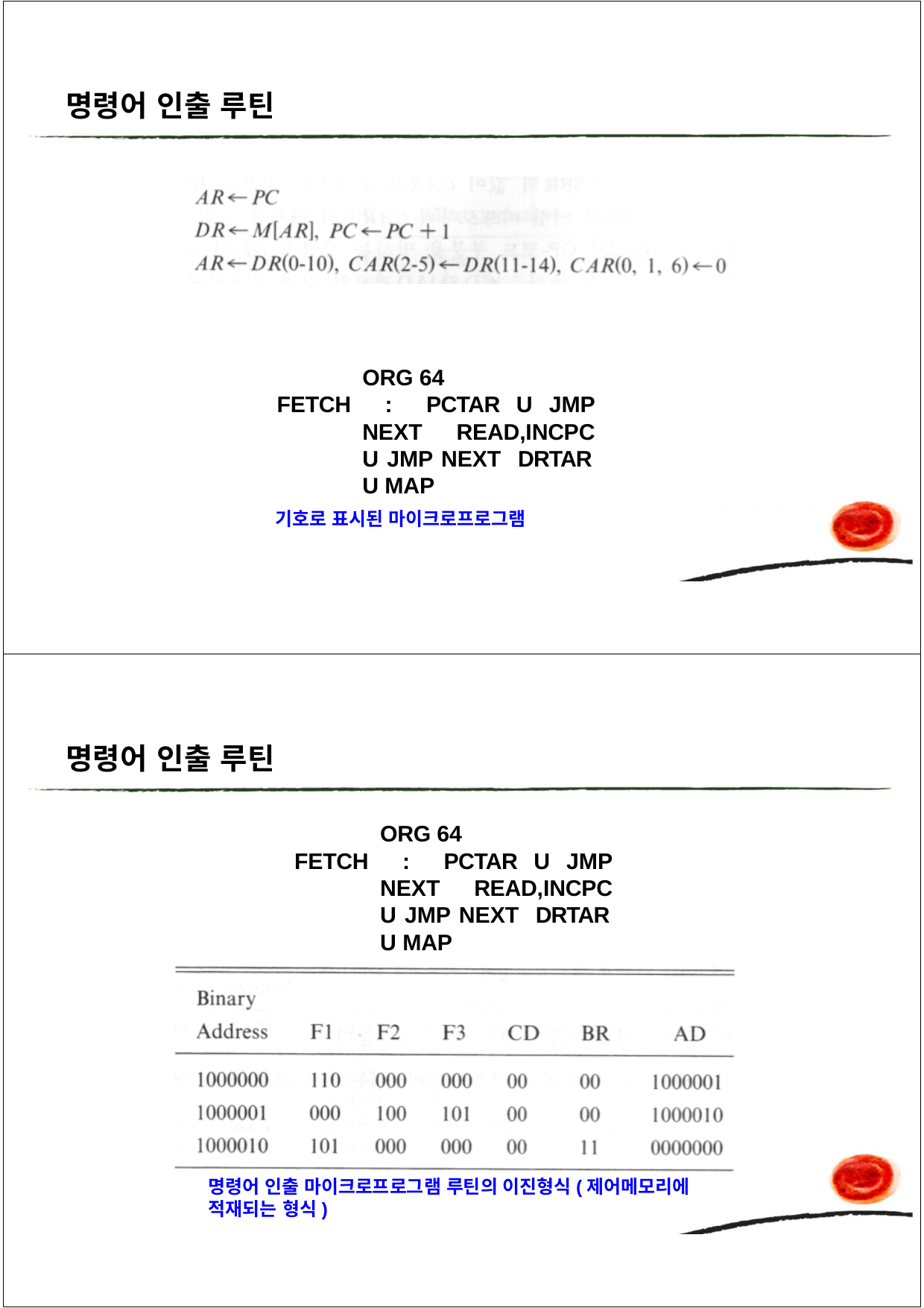

명령어 인출 루틴

ORG 64
FETCH  :  PCTAR	U JMP NEXT  READ,INCPC U JMP NEXT  DRTAR	U MAP
기호로 표시된 마이크로프로그램

명령어 인출 루틴

ORG 64
FETCH  :  PCTAR	U JMP NEXT  READ,INCPC U JMP NEXT  DRTAR	U MAP

명령어 인출 마이크로프로그램 루틴의 이진형식(제어메모리에 적재되는 형식)